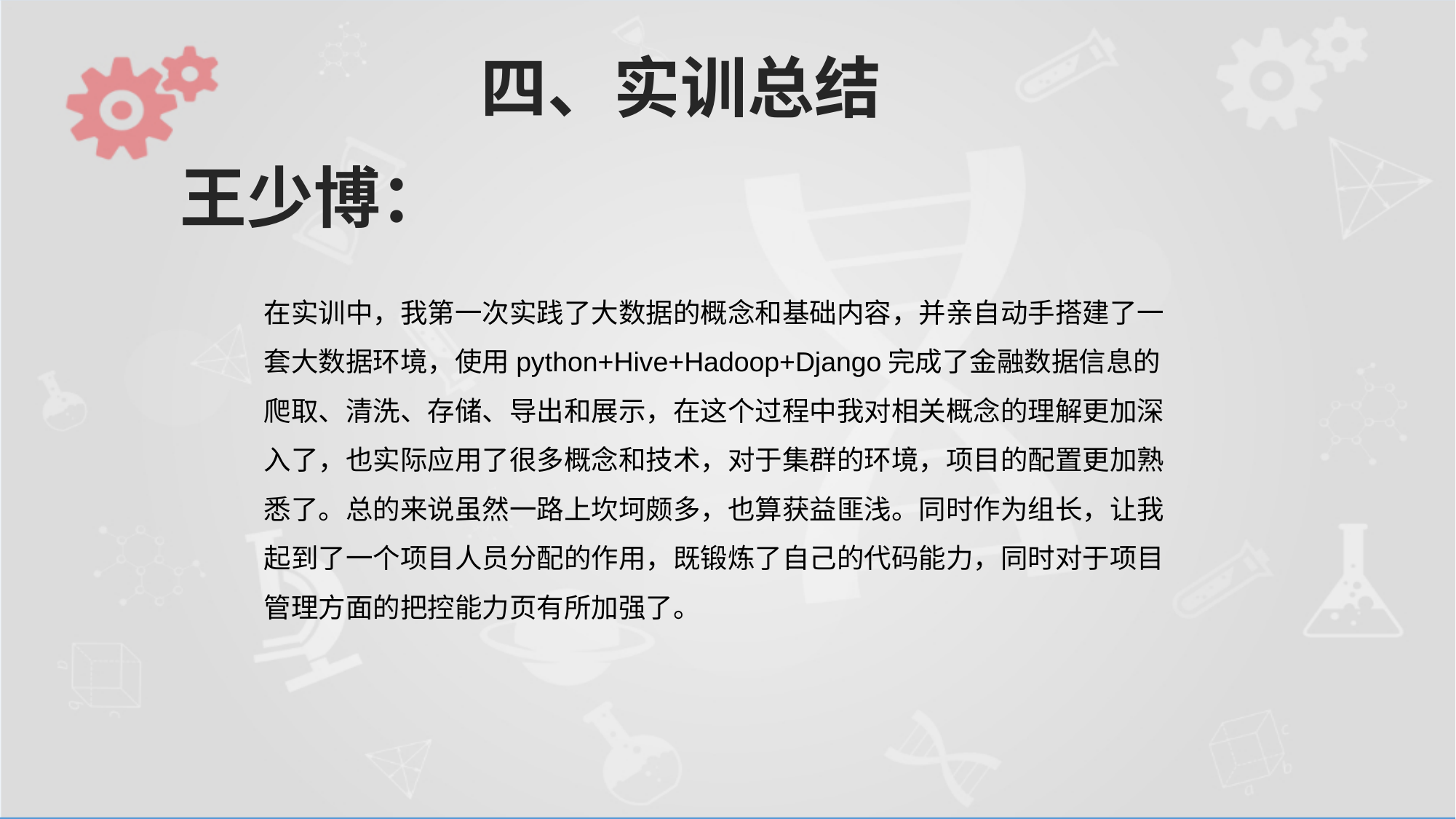

四、实训总结
# 王少博：
在实训中，我第一次实践了大数据的概念和基础内容，并亲自动手搭建了一套大数据环境，使用python+Hive+Hadoop+Django完成了金融数据信息的爬取、清洗、存储、导出和展示，在这个过程中我对相关概念的理解更加深入了，也实际应用了很多概念和技术，对于集群的环境，项目的配置更加熟悉了。总的来说虽然一路上坎坷颇多，也算获益匪浅。同时作为组长，让我起到了一个项目人员分配的作用，既锻炼了自己的代码能力，同时对于项目管理方面的把控能力页有所加强了。